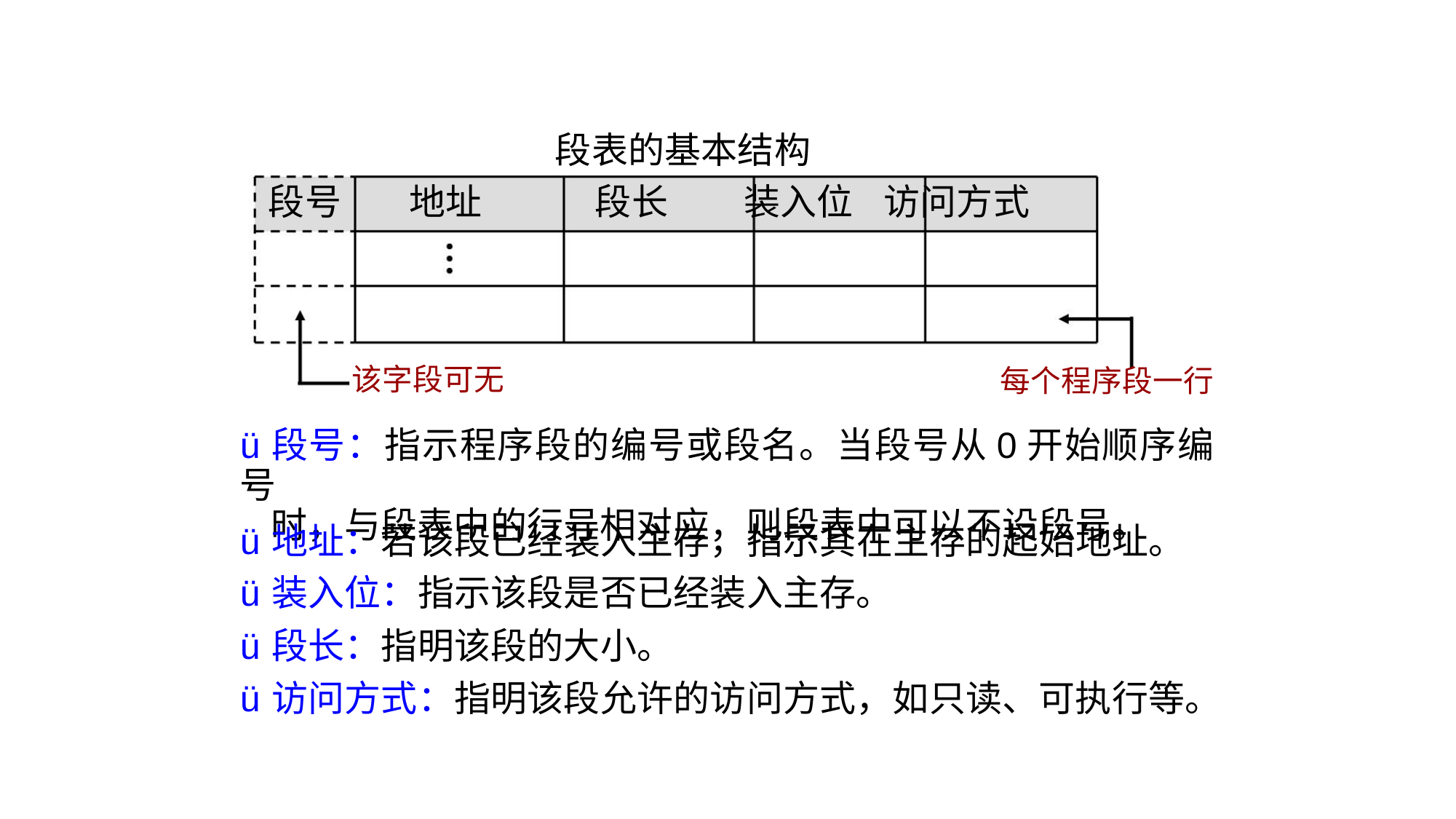

段表的基本结构
段号 地址 段长 装入位 访问方式
该字段可无
每个程序段一行
ü段号：指示程序段的编号或段名。当段号从0开始顺序编号
时，与段表中的行号相对应，则段表中可以不设段号。
ü地址：若该段已经装入主存，指示其在主存的起始地址。
ü装入位：指示该段是否已经装入主存。
ü段长：指明该段的大小。
ü访问方式：指明该段允许的访问方式，如只读、可执行等。